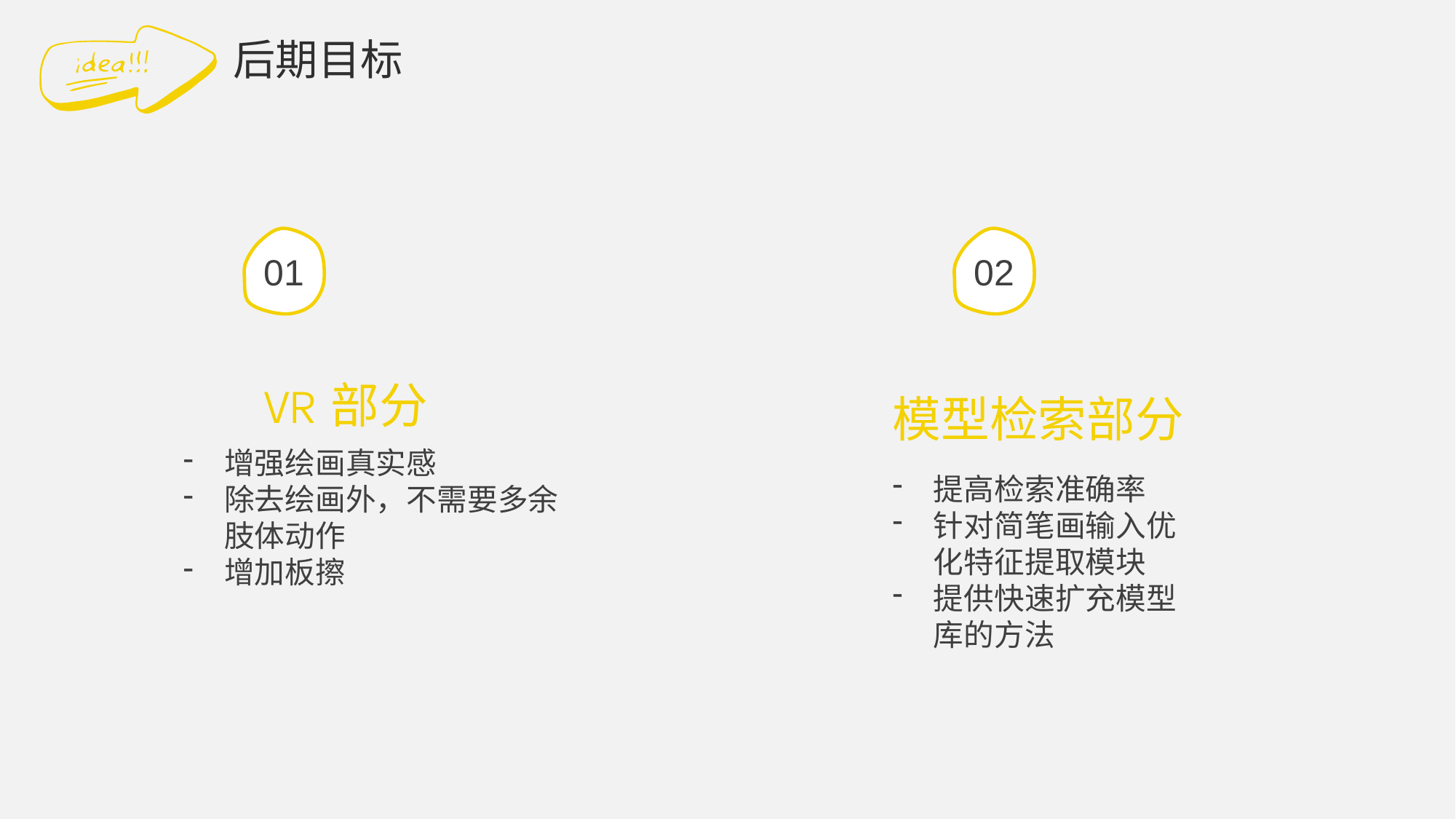

后期目标
01
02
VR部分
增强绘画真实感
除去绘画外，不需要多余肢体动作
增加板擦

模型检索部分
提高检索准确率
针对简笔画输入优化特征提取模块
提供快速扩充模型库的方法